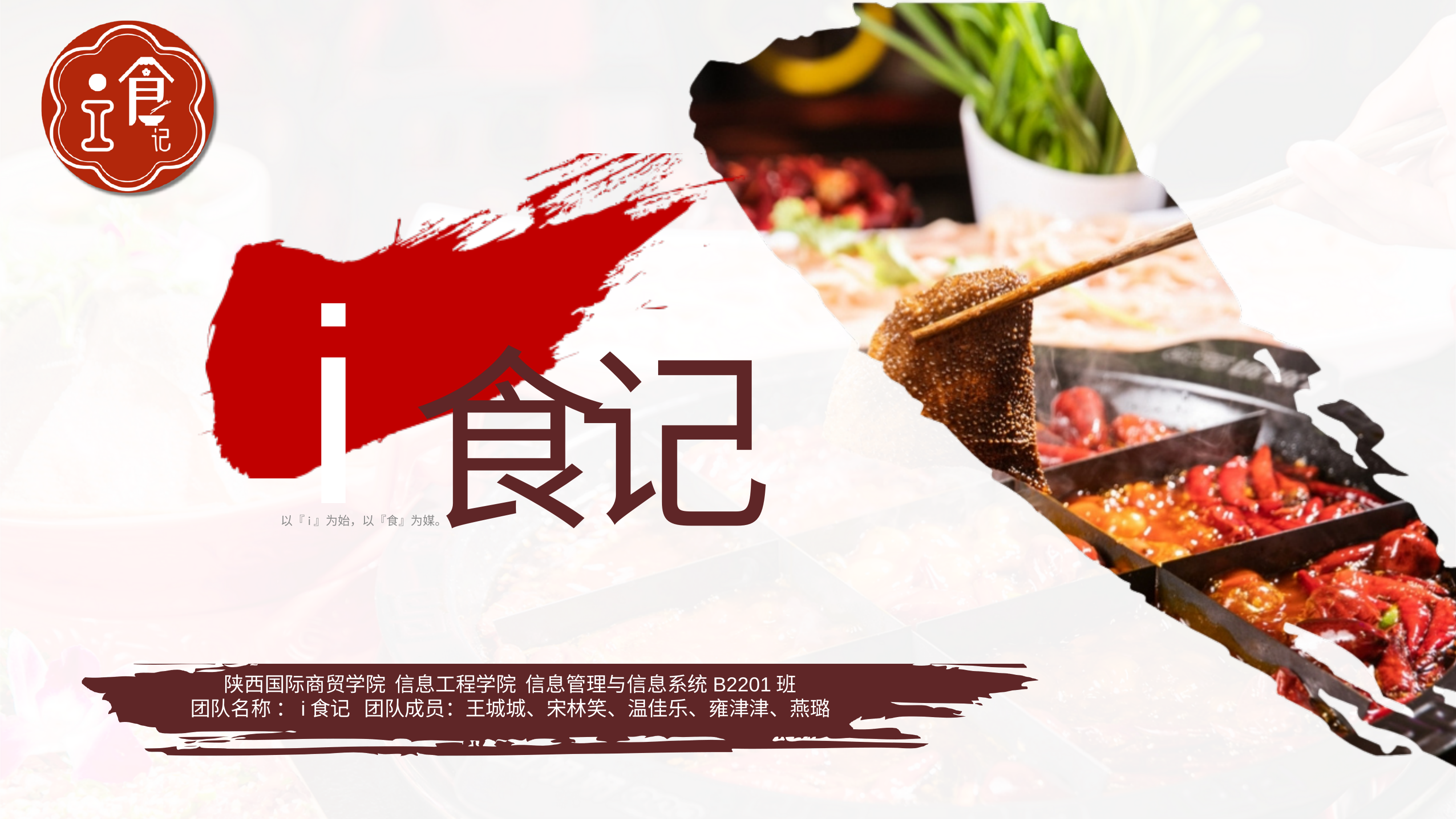

i
食记
以『i』为始，以『食』为媒。

陕西国际商贸学院  信息工程学院  信息管理与信息系统B2201班
团队名称 ：i食记   团队成员：王城城、宋林笑、温佳乐、雍津津、燕璐